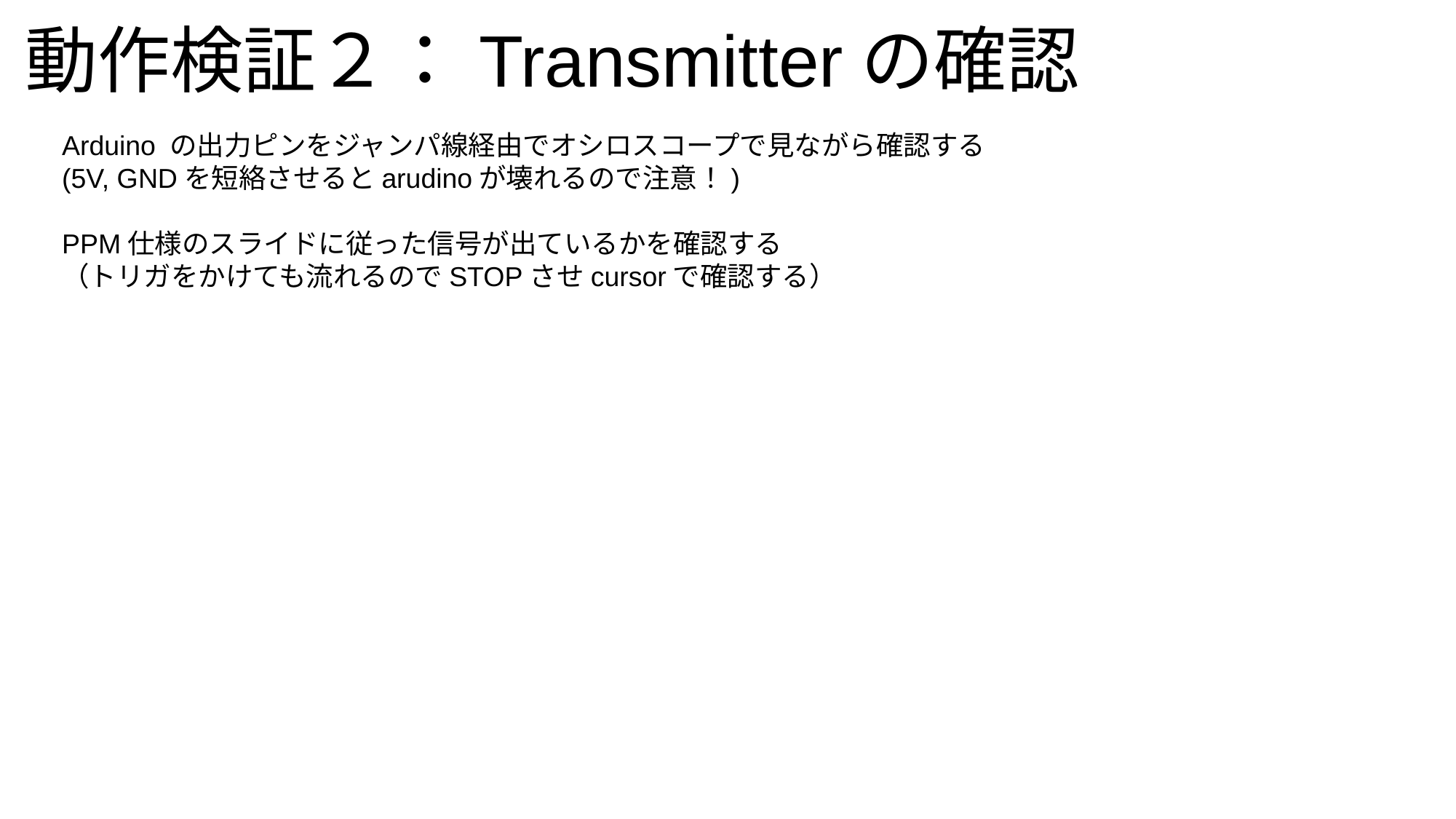

動作検証２：Transmitterの確認
Arduino の出力ピンをジャンパ線経由でオシロスコープで見ながら確認する
(5V, GNDを短絡させるとarudinoが壊れるので注意！)

PPM仕様のスライドに従った信号が出ているかを確認する
（トリガをかけても流れるのでSTOPさせcursorで確認する）